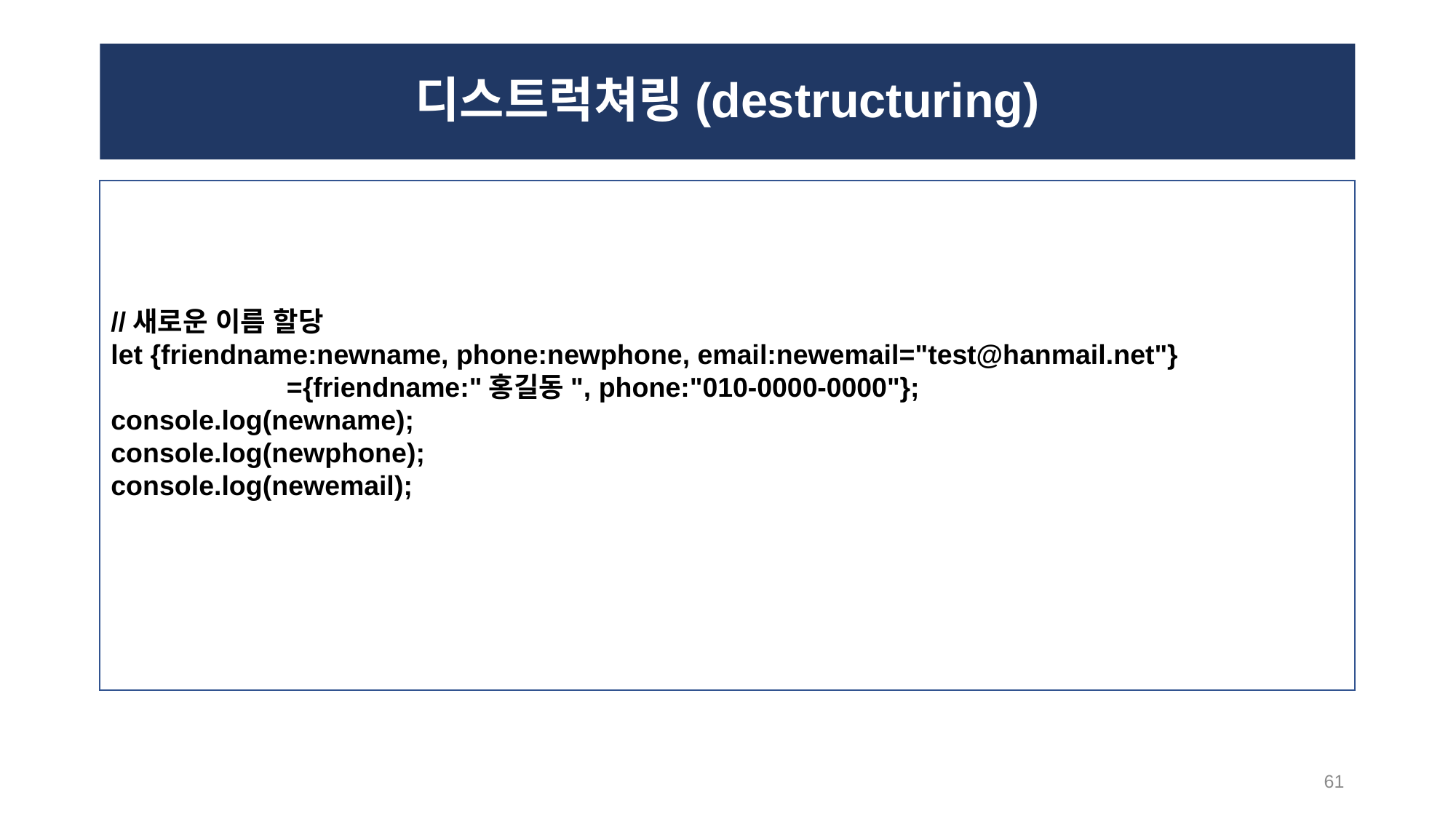

# 디스트럭쳐링(destructuring)

//새로운 이름 할당
let {friendname:newname, phone:newphone, email:newemail="test@hanmail.net"}
                       ={friendname:"홍길동", phone:"010-0000-0000"};
console.log(newname);
console.log(newphone);
console.log(newemail);

61